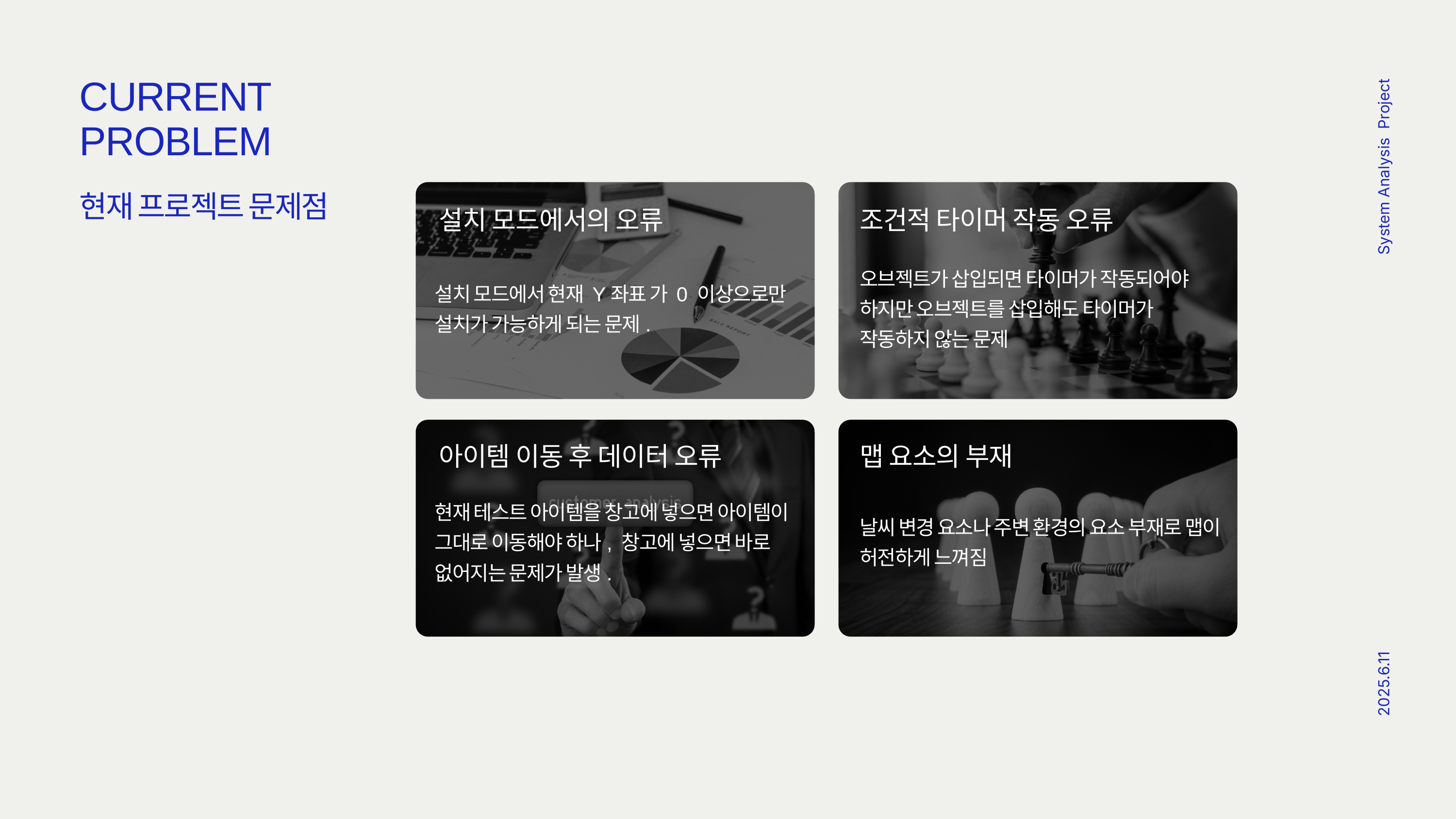

CURRENT PROBLEM

현재 프로젝트 문제점
System Analysis  Project
설치 모드에서의 오류
조건적 타이머 작동 오류
오브젝트가 삽입되면 타이머가 작동되어야 하지만 오브젝트를 삽입해도 타이머가 작동하지 않는 문제
설치 모드에서 현재 Y좌표 가 0 이상으로만 설치가 가능하게 되는 문제.

아이템 이동 후 데이터 오류
맵 요소의 부재
현재 테스트 아이템을 창고에 넣으면 아이템이 그대로 이동해야 하나, 창고에 넣으면 바로 없어지는 문제가 발생.
날씨 변경 요소나 주변 환경의 요소 부재로 맵이 허전하게 느껴짐
2025.6.11